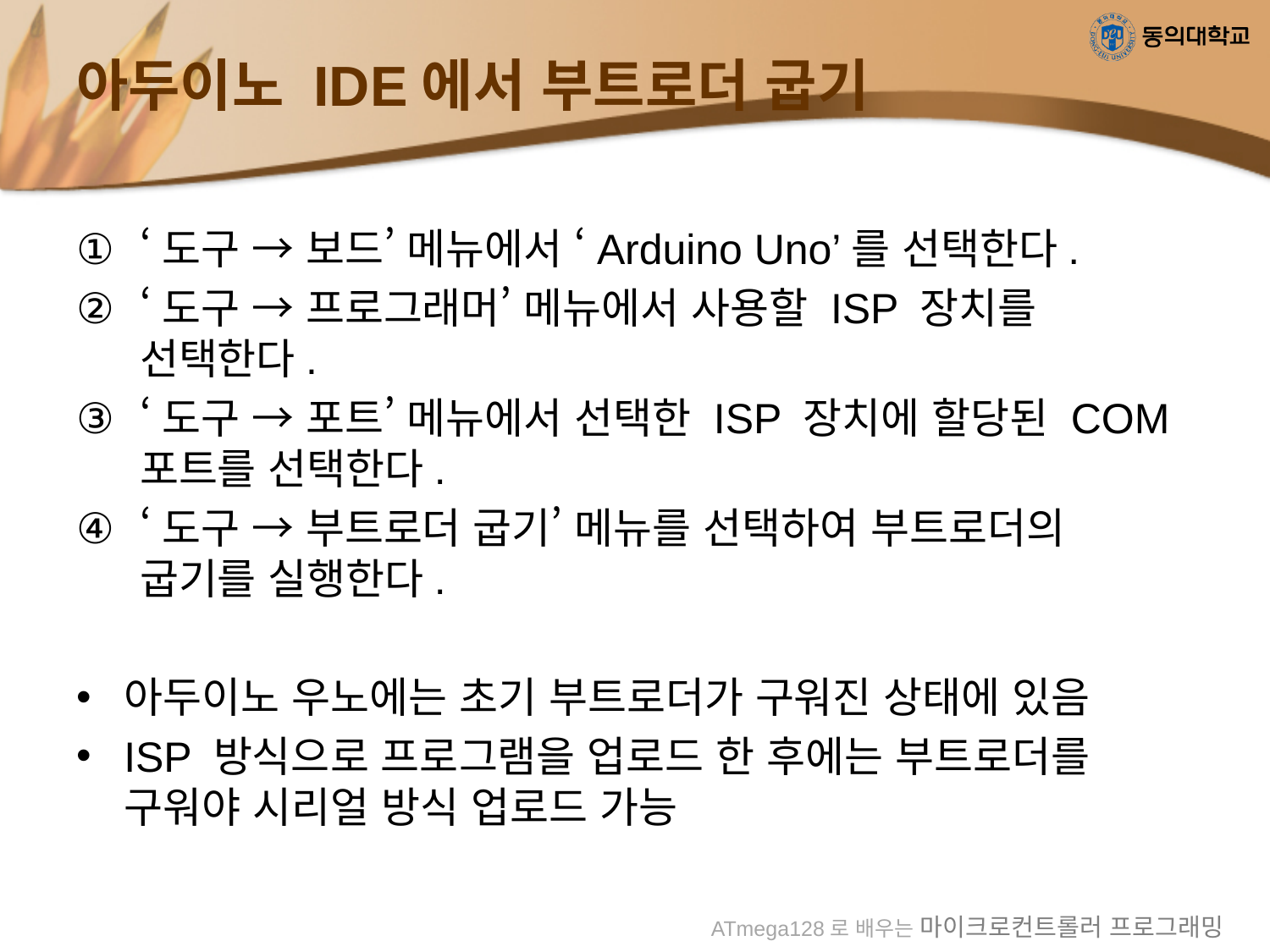

# 아두이노 IDE에서 부트로더 굽기
‘도구 → 보드’ 메뉴에서 ‘Arduino Uno’를 선택한다.
‘도구 → 프로그래머’ 메뉴에서 사용할 ISP 장치를 선택한다.
‘도구 → 포트’ 메뉴에서 선택한 ISP 장치에 할당된 COM 포트를 선택한다.
‘도구 → 부트로더 굽기’ 메뉴를 선택하여 부트로더의 굽기를 실행한다.

아두이노 우노에는 초기 부트로더가 구워진 상태에 있음
ISP 방식으로 프로그램을 업로드 한 후에는 부트로더를 구워야 시리얼 방식 업로드 가능